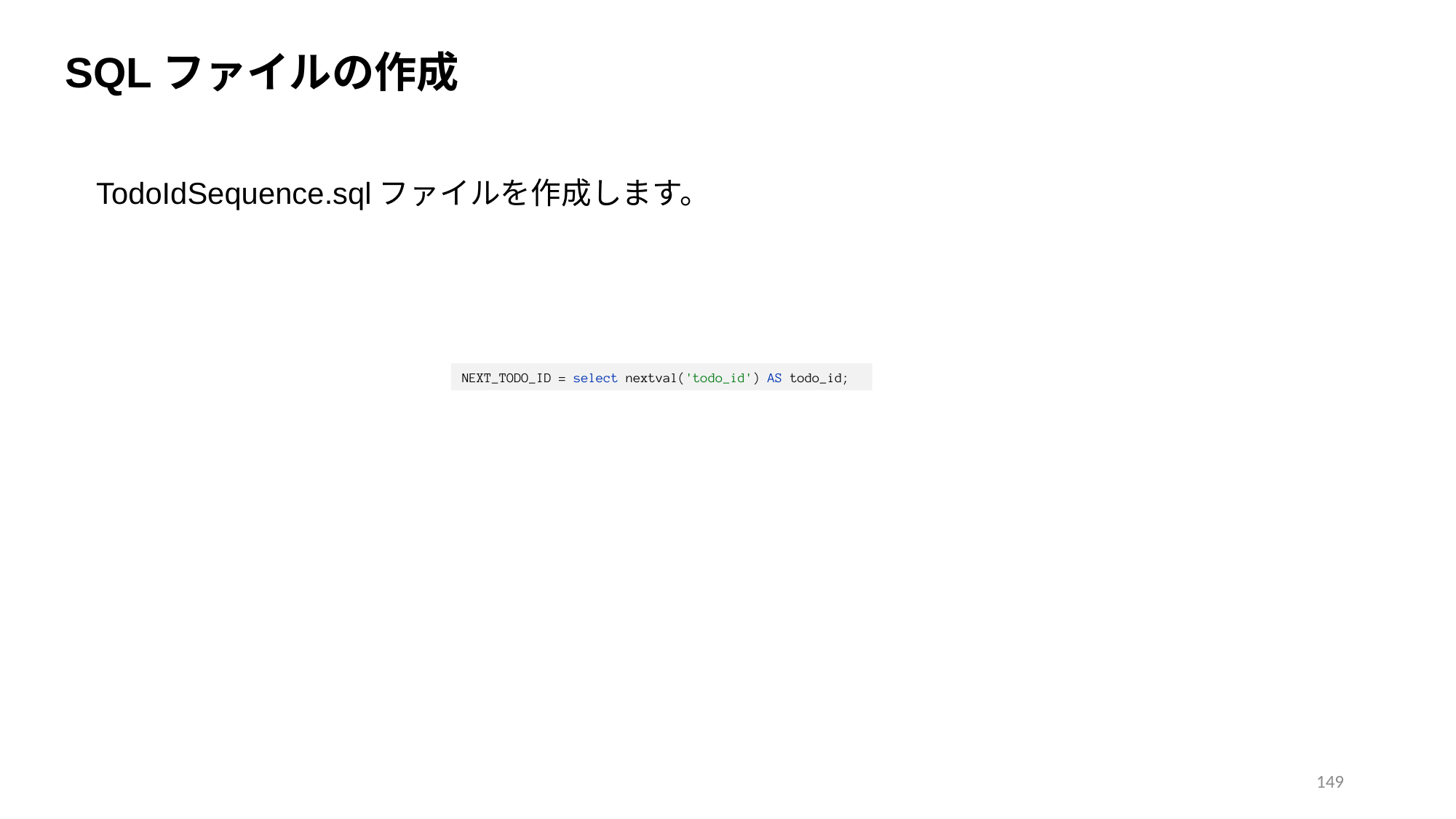

SQLファイルの作成
TodoIdSequence.sqlファイルを作成します。
NEXT_TODO_ID = select nextval('todo_id') AS todo_id;
149